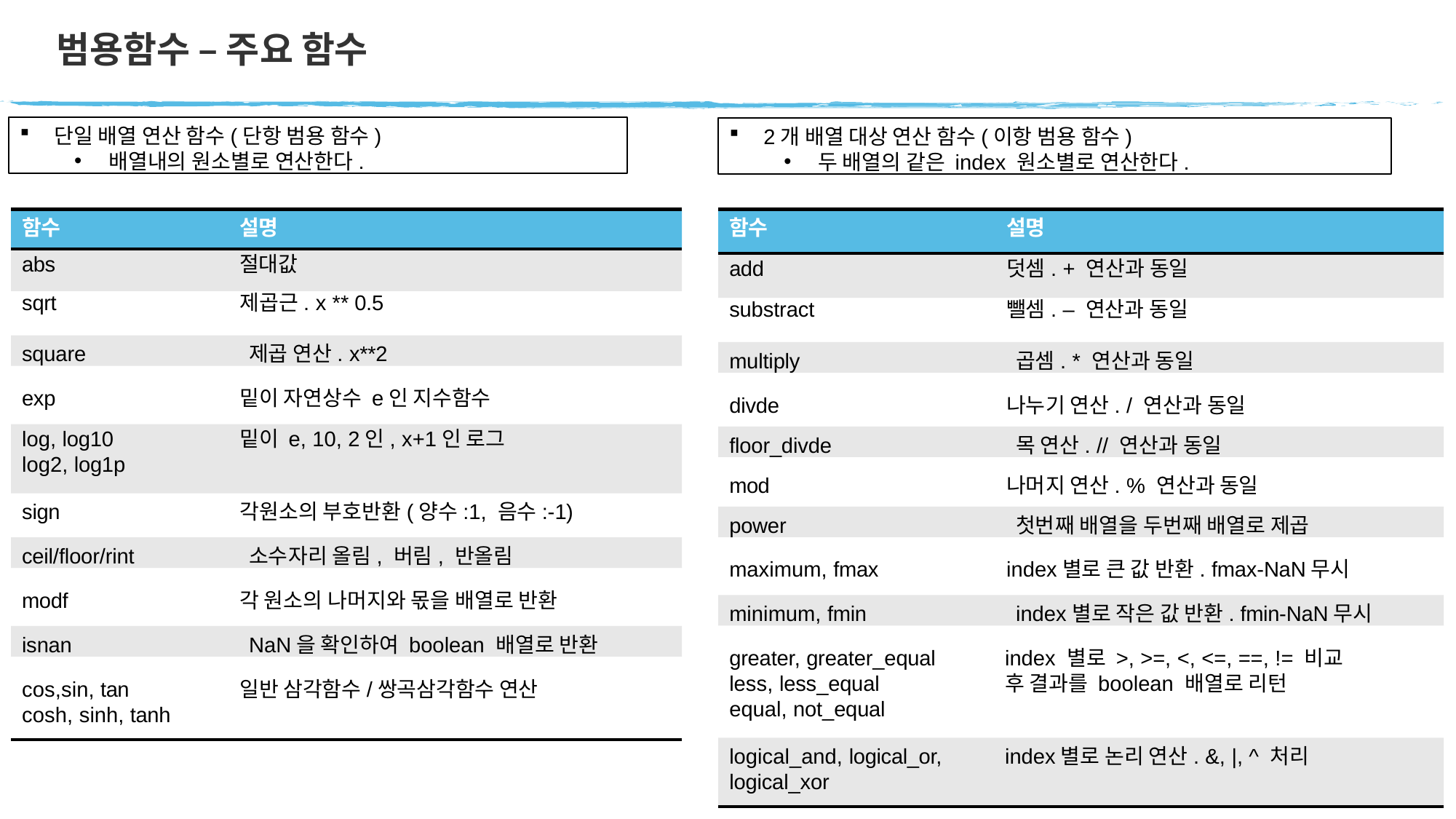

# 범용함수 – 주요 함수

단일 배열 연산 함수(단항 범용 함수)
배열내의 원소별로 연산한다.
2개 배열 대상 연산 함수(이항 범용 함수)
두 배열의 같은 index 원소별로 연산한다.
함수	설명
add	덧셈. + 연산과 동일
substract	뺄셈. – 연산과 동일
함수	설명
abs	절대값
sqrt	제곱근. x ** 0.5

square	제곱 연산. x**2
multiply	곱셈. * 연산과 동일
exp	밑이 자연상수 e인 지수함수
log, log10	밑이 e, 10, 2인, x+1인 로그
log2, log1p
divde	나누기 연산. / 연산과 동일

floor_divde	목 연산. // 연산과 동일
mod	나머지 연산. % 연산과 동일
sign	각원소의 부호반환(양수:1, 음수:-1)
power	첫번째 배열을 두번째 배열로 제곱
ceil/floor/rint	소수자리 올림, 버림, 반올림
maximum, fmax	index별로 큰 값 반환. fmax-NaN무시
modf	각 원소의 나머지와 몫을 배열로 반환
minimum, fmin	index별로 작은 값 반환. fmin-NaN무시
isnan	NaN을 확인하여 boolean 배열로 반환
greater, greater_equal
less, less_equal
equal, not_equal
index 별로 >, >=, <, <=, ==, != 비교
후 결과를 boolean 배열로 리턴
cos,sin, tan	일반 삼각함수/쌍곡삼각함수 연산
cosh, sinh, tanh

logical_and, logical_or, logical_xor
index별로 논리 연산. &, |, ^ 처리